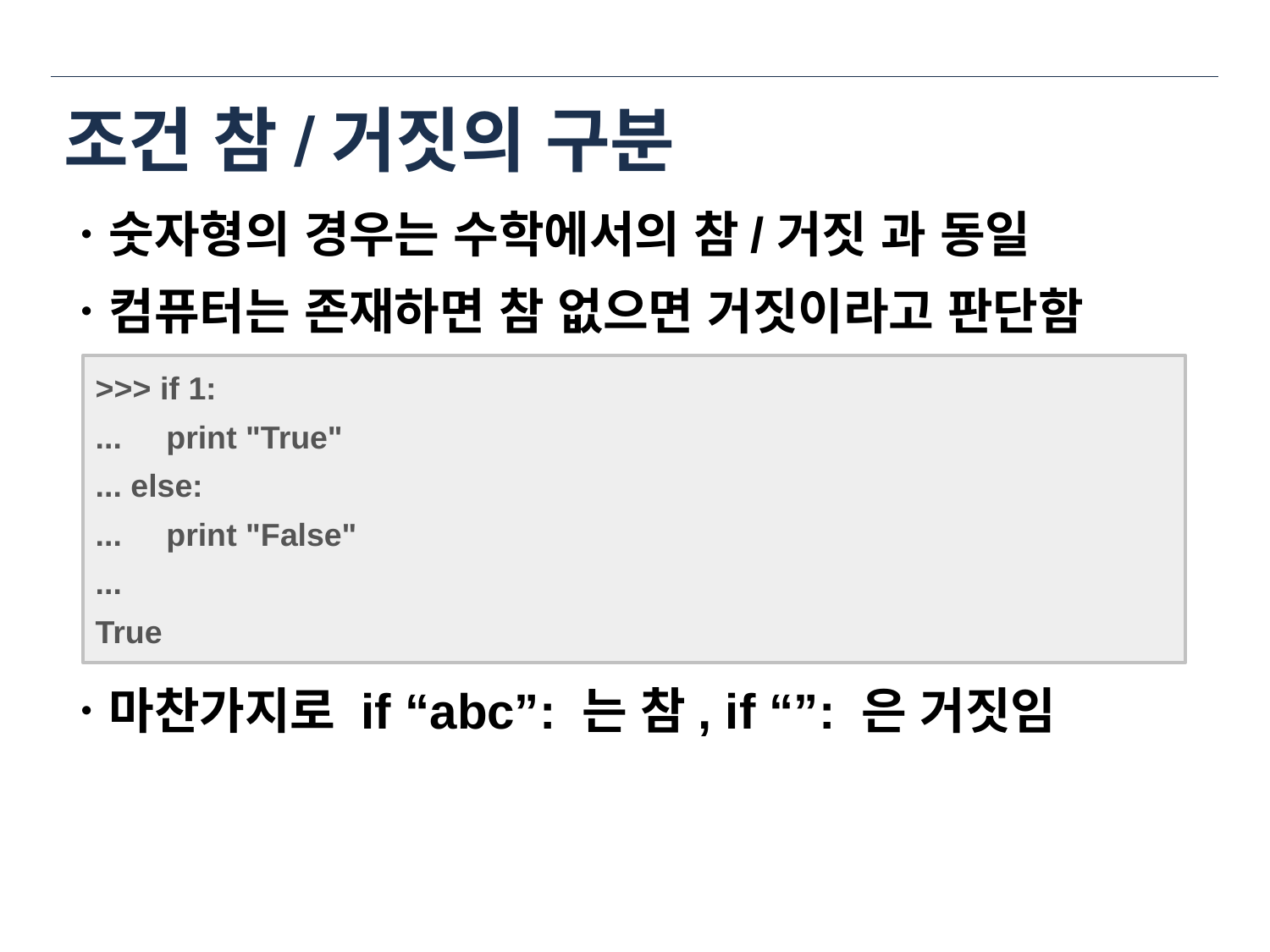

# 조건 참/거짓의 구분
ㆍ숫자형의 경우는 수학에서의 참/거짓 과 동일
ㆍ컴퓨터는 존재하면 참 없으면 거짓이라고 판단함
>>> if 1:
...     print "True"
... else:
...     print "False"
...
True
ㆍ마찬가지로 if “abc”: 는 참, if “”: 은 거짓임